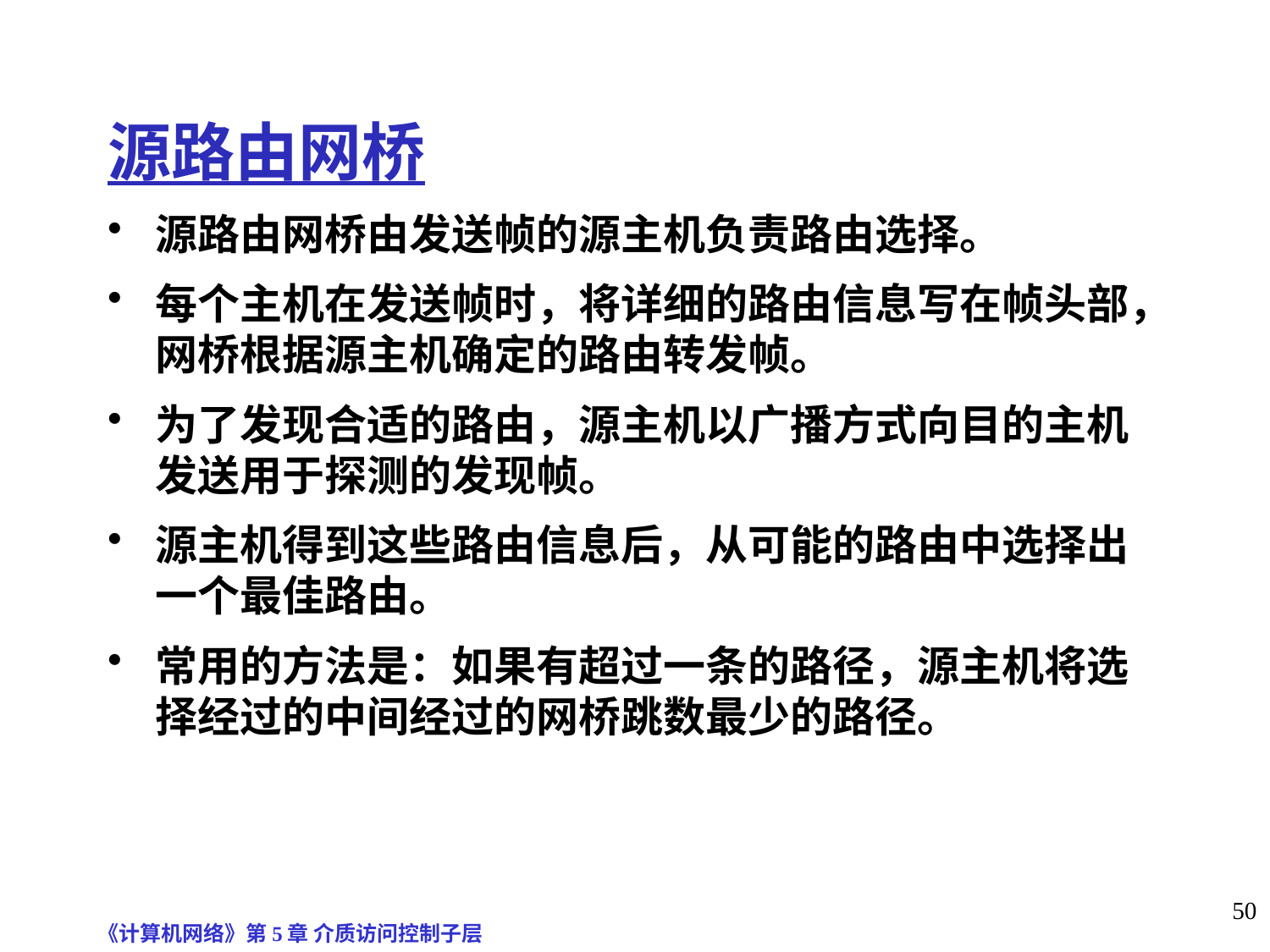

源路由网桥
源路由网桥由发送帧的源主机负责路由选择。
每个主机在发送帧时，将详细的路由信息写在帧头部，网桥根据源主机确定的路由转发帧。
为了发现合适的路由，源主机以广播方式向目的主机发送用于探测的发现帧。
源主机得到这些路由信息后，从可能的路由中选择出一个最佳路由。
常用的方法是：如果有超过一条的路径，源主机将选择经过的中间经过的网桥跳数最少的路径。

《计算机网络》第5章 介质访问控制子层
50